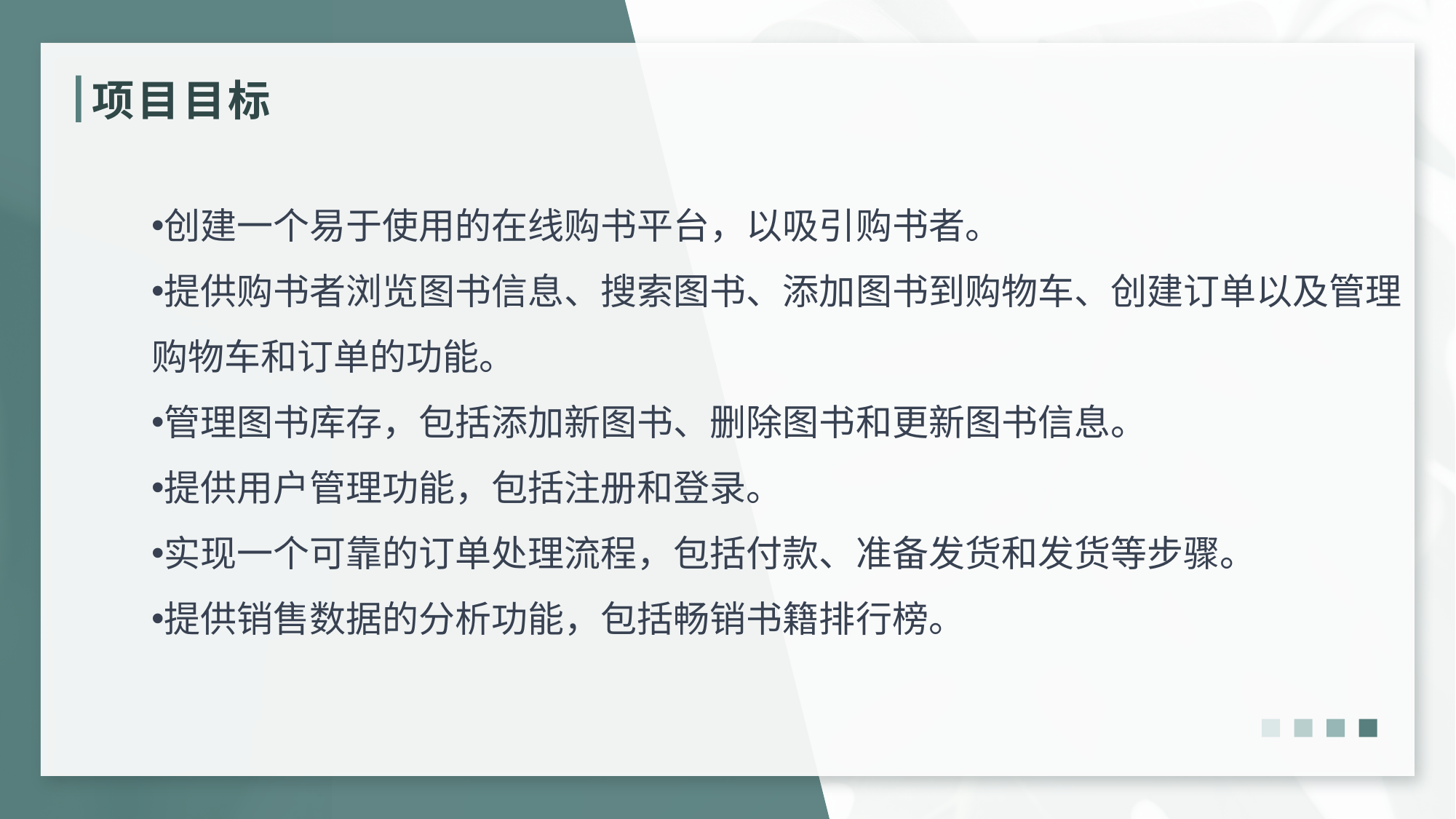

# 项目目标
创建一个易于使用的在线购书平台，以吸引购书者。
提供购书者浏览图书信息、搜索图书、添加图书到购物车、创建订单以及管理购物车和订单的功能。
管理图书库存，包括添加新图书、删除图书和更新图书信息。
提供用户管理功能，包括注册和登录。
实现一个可靠的订单处理流程，包括付款、准备发货和发货等步骤。
提供销售数据的分析功能，包括畅销书籍排行榜。